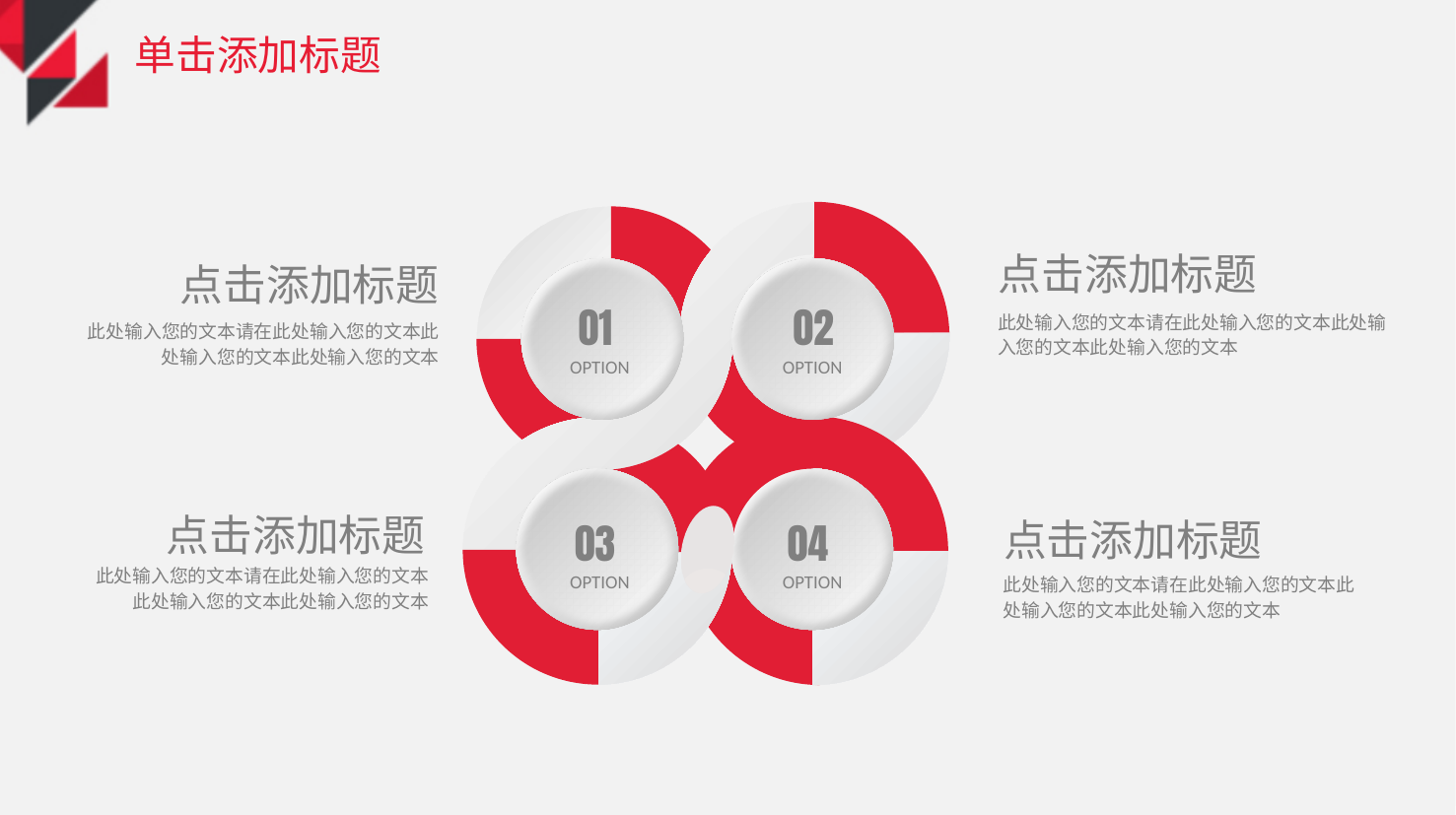

01
02

OPTION
OPTION

03
04

OPTION
OPTION
点击添加标题
此处输入您的文本请在此处输入您的文本此处输入您的文本此处输入您的文本
点击添加标题
此处输入您的文本请在此处输入您的文本此处输入您的文本此处输入您的文本
点击添加标题
此处输入您的文本请在此处输入您的文本此处输入您的文本此处输入您的文本
点击添加标题
此处输入您的文本请在此处输入您的文本此处输入您的文本此处输入您的文本